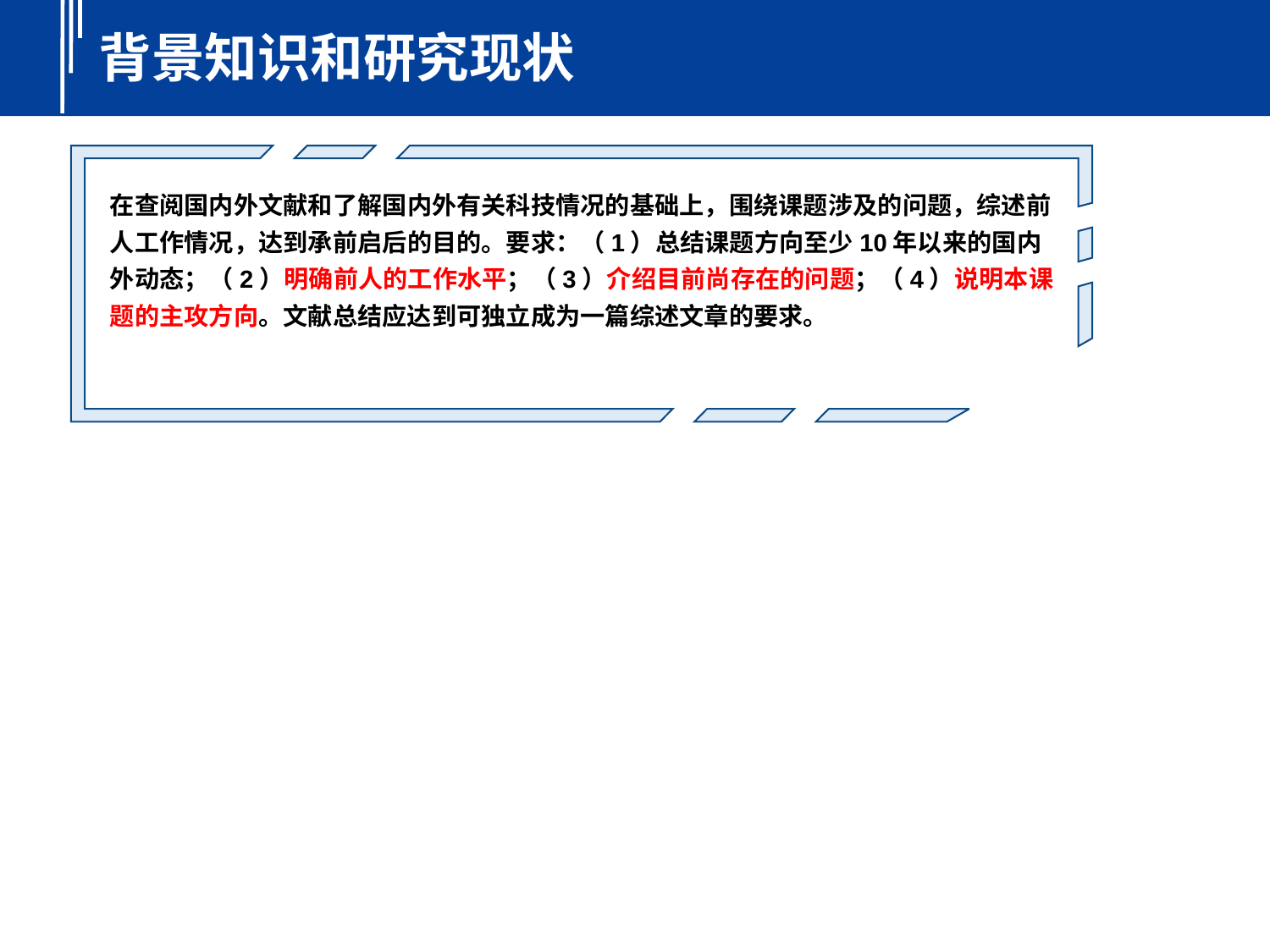

背景知识和研究现状

在查阅国内外文献和了解国内外有关科技情况的基础上，围绕课题涉及的问题，综述前人工作情况，达到承前启后的目的。要求：（1）总结课题方向至少10年以来的国内外动态；（2）明确前人的工作水平；（3）介绍目前尚存在的问题；（4）说明本课题的主攻方向。文献总结应达到可独立成为一篇综述文章的要求。